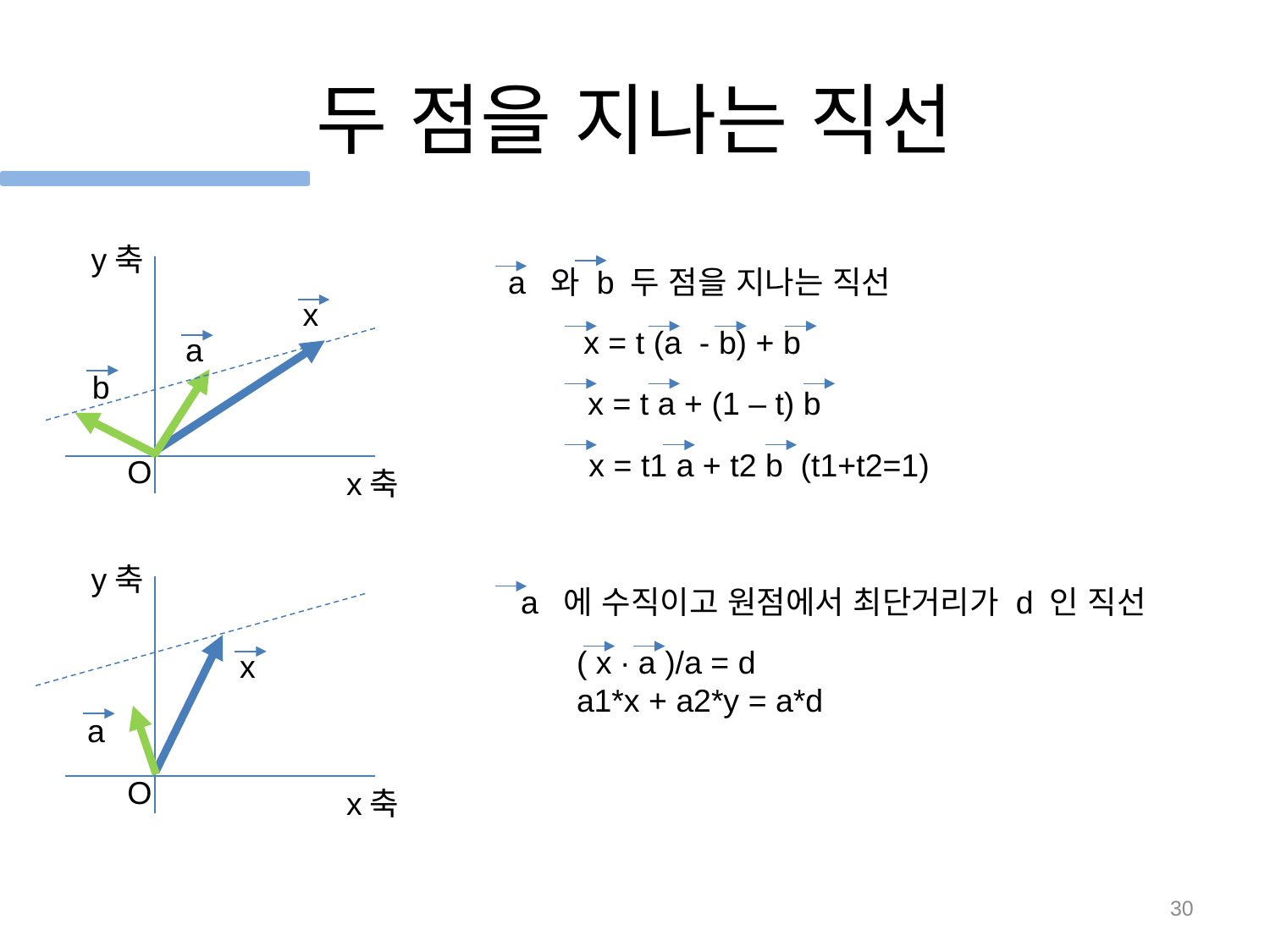

# 두 점을 지나는 직선

y축
a  와 b 두 점을 지나는 직선
 x
x = t (a  - b) + b
 a
 b
x = t a + (1 – t) b
x = t1 a + t2 b  (t1+t2=1)
O
x축
y축
a  에 수직이고 원점에서 최단거리가 d 인 직선
( x ∙ a )/a = d
a1*x + a2*y = a*d
 x
 a
O
x축
30